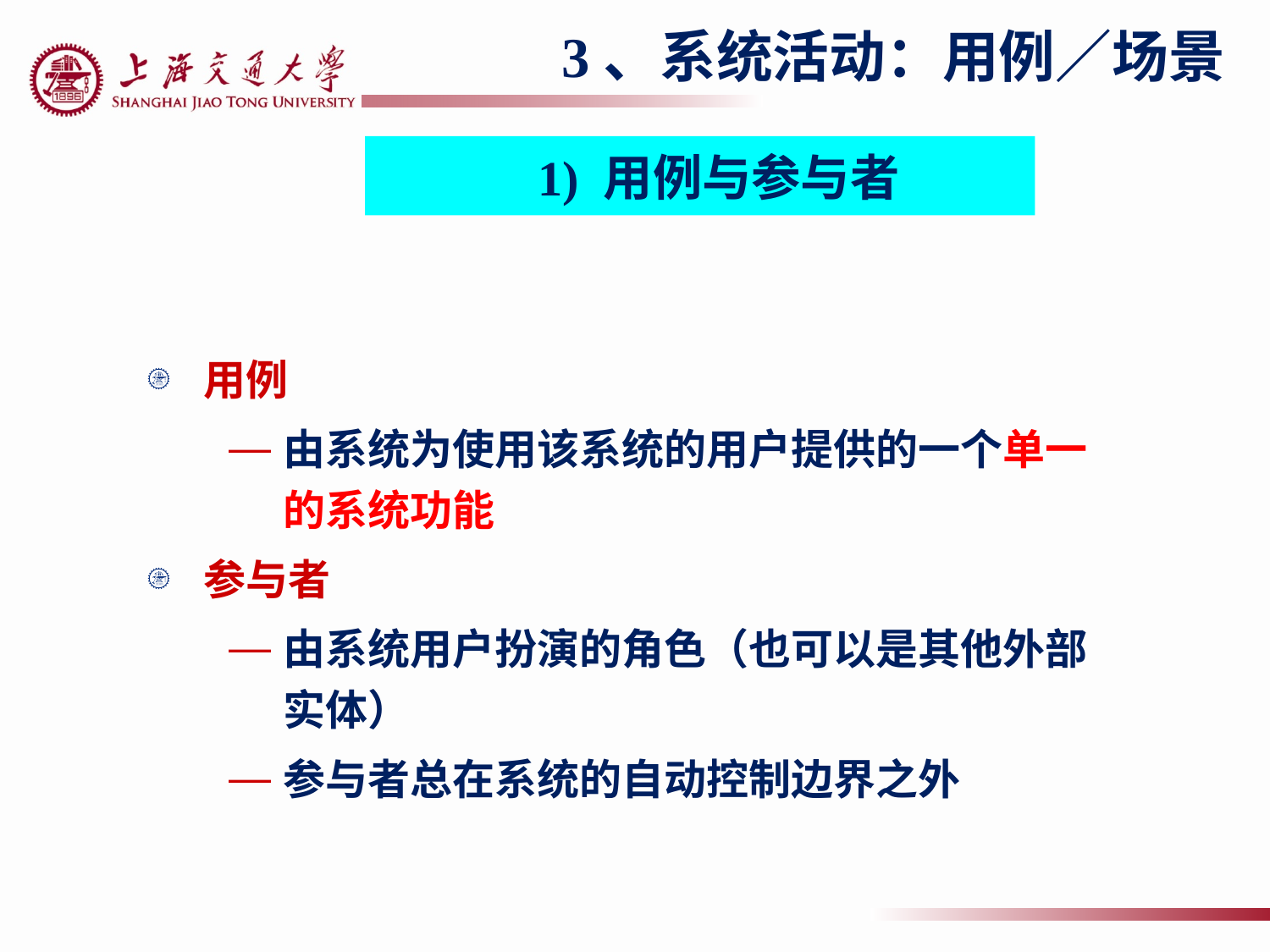

3、系统活动：用例／场景
1) 用例与参与者
用例
由系统为使用该系统的用户提供的一个单一
的系统功能
参与者
由系统用户扮演的角色（也可以是其他外部
实体）
参与者总在系统的自动控制边界之外